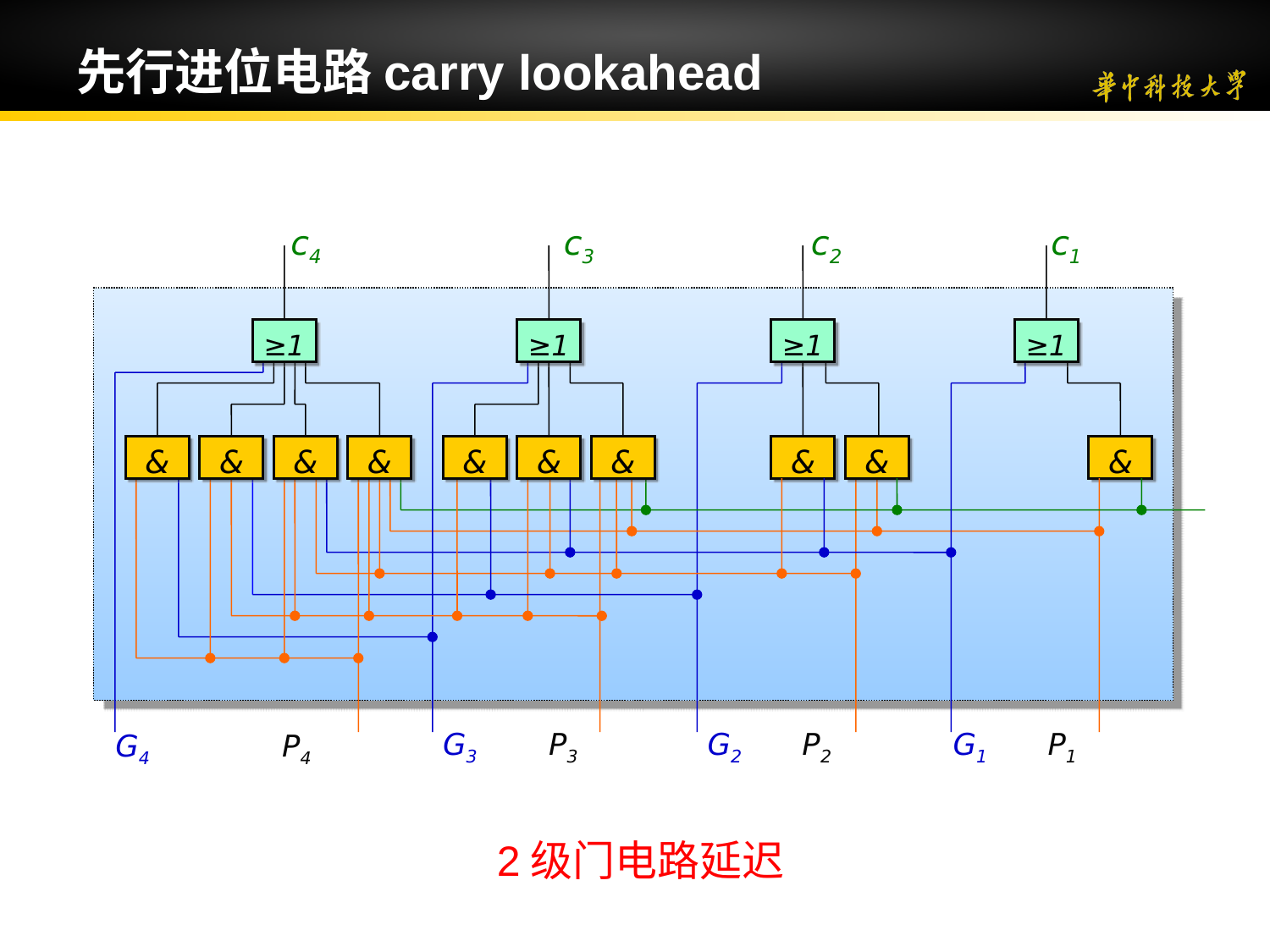

先行进位电路carry lookahead
c4

c3

c2

c1

≥1
&
&
&
&
≥1
&
&
&
≥1
≥1

&
&
&

c0

  G3             P3
  G2           P2
G1           P1
  G4                        P4
2级门电路延迟